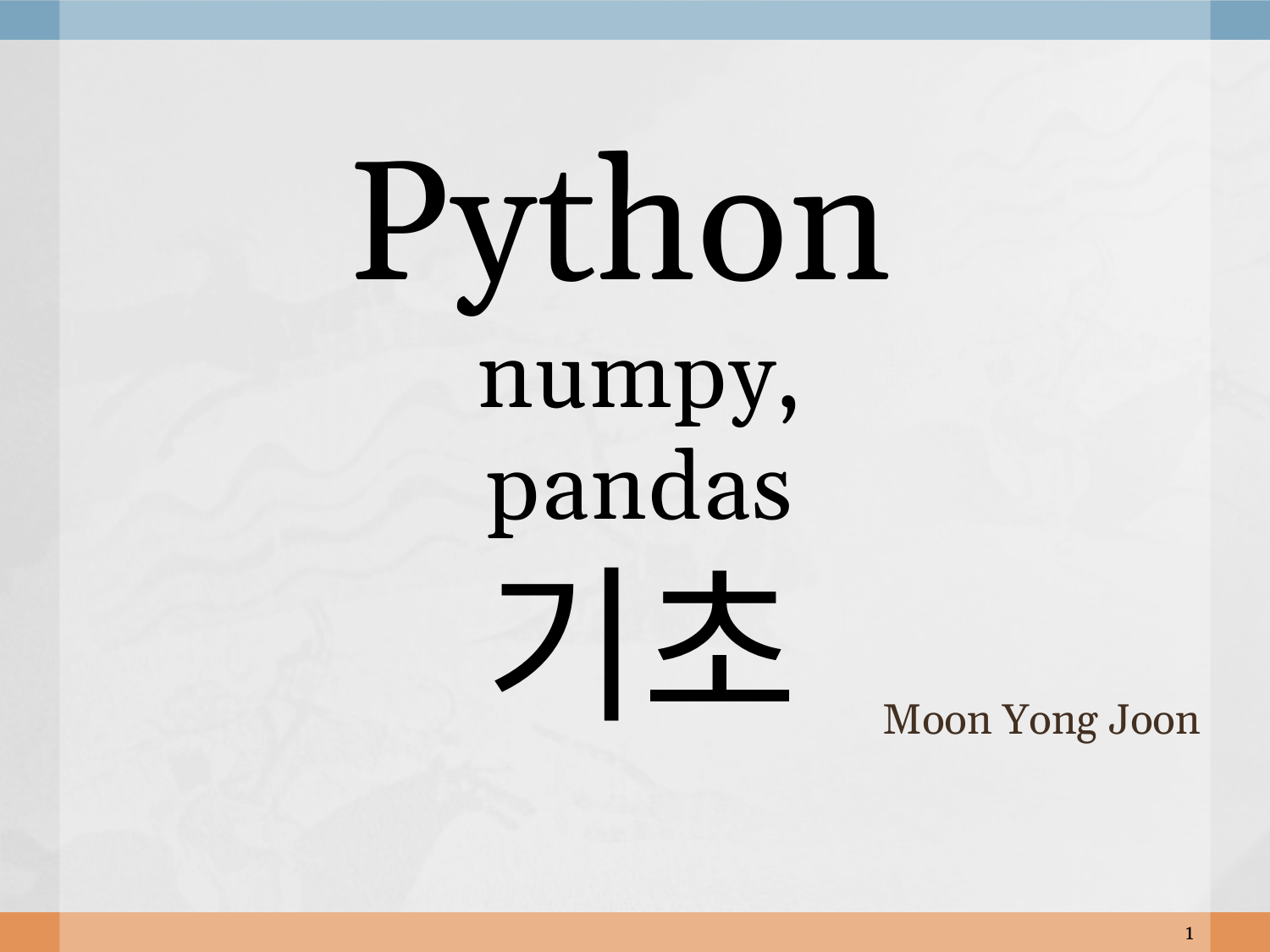

# Python numpy, pandas 기초
Moon Yong Joon
1